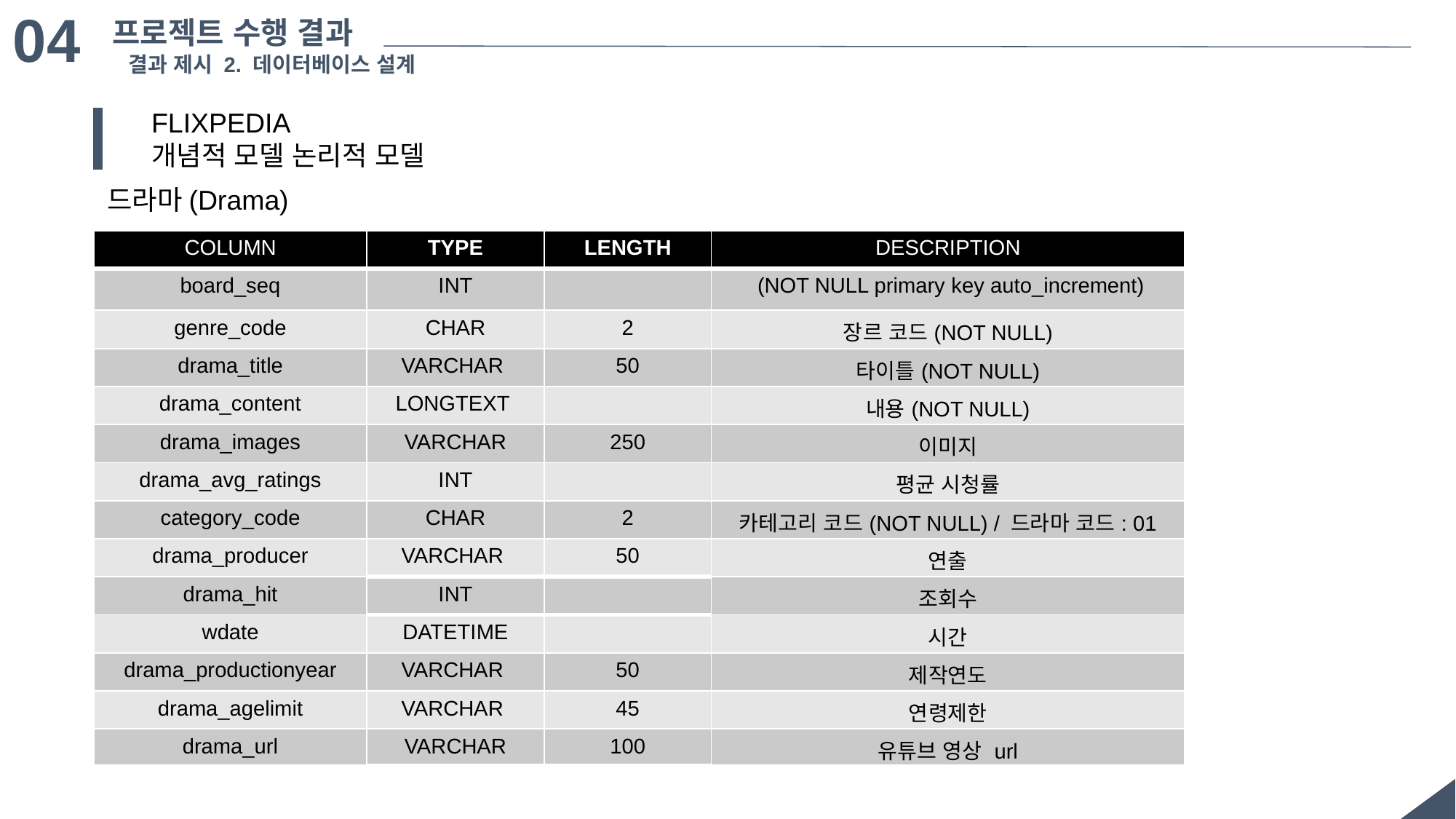

04
프로젝트 수행 결과
결과 제시 2. 데이터베이스 설계
FLIXPEDIA
개념적 모델 논리적 모델

드라마(Drama)
| COLUMN | TYPE | LENGTH | DESCRIPTION |
| --- | --- | --- | --- |
| board\_seq | INT |  | (NOT NULL primary key auto\_increment) |
| genre\_code | CHAR | 2 | 장르 코드(NOT NULL) |
| drama\_title | VARCHAR | 50 | 타이틀(NOT NULL) |
| drama\_content | LONGTEXT |  | 내용(NOT NULL) |
| drama\_images | VARCHAR | 250 | 이미지 |
| drama\_avg\_ratings | INT |  | 평균 시청률 |
| category\_code | CHAR | 2 | 카테고리 코드(NOT NULL) / 드라마 코드: 01 |
| drama\_producer | VARCHAR | 50 | 연출 |
| drama\_hit | INT |  | 조회수 |
| wdate | DATETIME |  | 시간 |
| drama\_productionyear | VARCHAR | 50 | 제작연도 |
| drama\_agelimit | VARCHAR | 45 | 연령제한 |
| drama\_url | VARCHAR | 100 | 유튜브 영상 url |